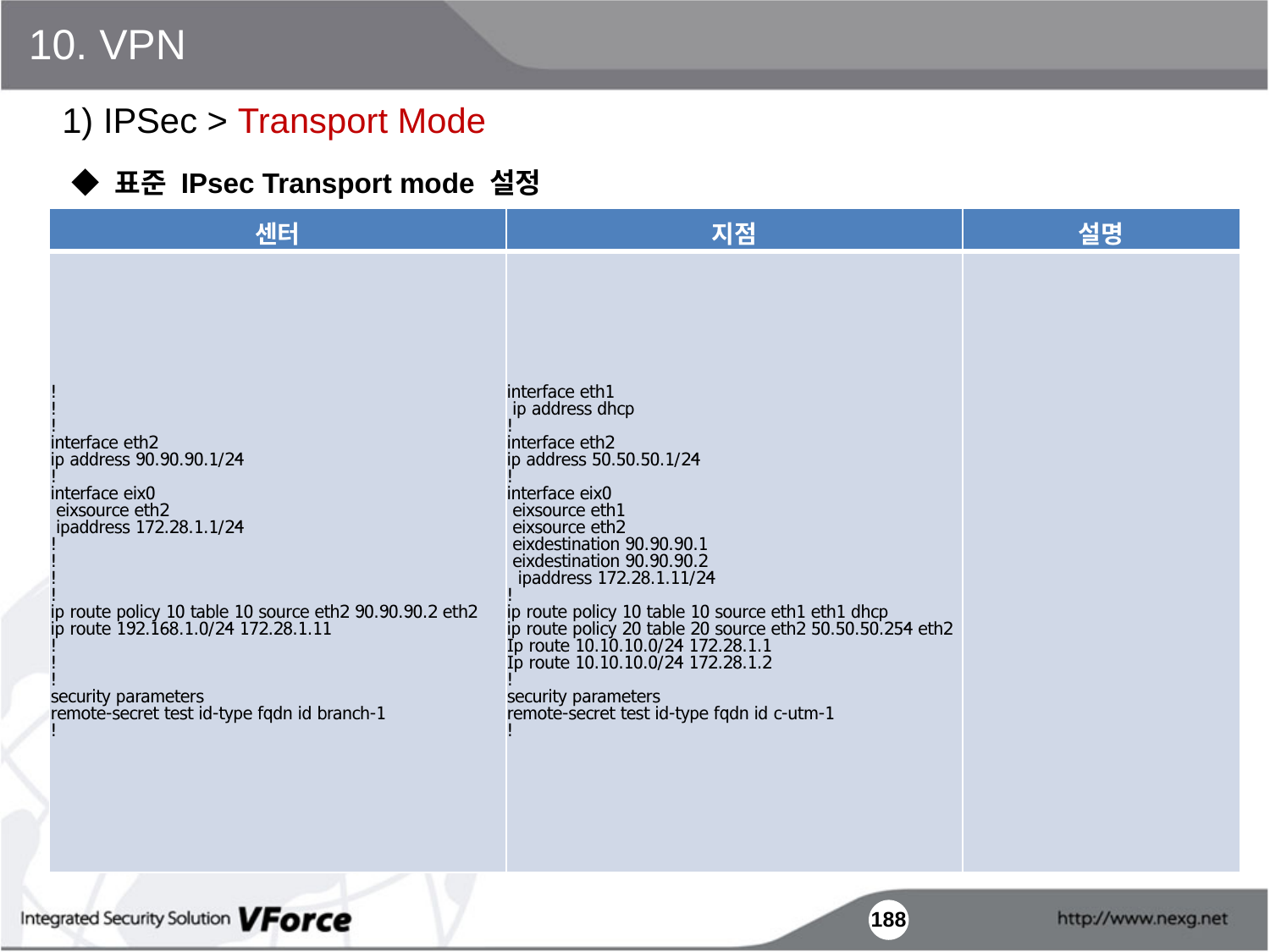

10. VPN
1) IPSec > Transport Mode
◆ 표준 IPsec Transport mode 설정
| 센터 | 지점 | 설명 |
| --- | --- | --- |
| ! ! ! interface eth2 ip address 90.90.90.1/24 ! interface eix0  eixsource eth2  ipaddress 172.28.1.1/24 ! ! ! ! ip route policy 10 table 10 source eth2 90.90.90.2 eth2 ip route 192.168.1.0/24 172.28.1.11 ! ! ! security parameters remote-secret test id-type fqdn id branch-1 ! | interface eth1  ip address dhcp ! interface eth2 ip address 50.50.50.1/24 ! interface eix0  eixsource eth1  eixsource eth2  eixdestination 90.90.90.1  eixdestination 90.90.90.2   ipaddress 172.28.1.11/24 ! ip route policy 10 table 10 source eth1 eth1 dhcp ip route policy 20 table 20 source eth2 50.50.50.254 eth2 Ip route 10.10.10.0/24 172.28.1.1 Ip route 10.10.10.0/24 172.28.1.2 ! security parameters remote-secret test id-type fqdn id c-utm-1 ! |  |